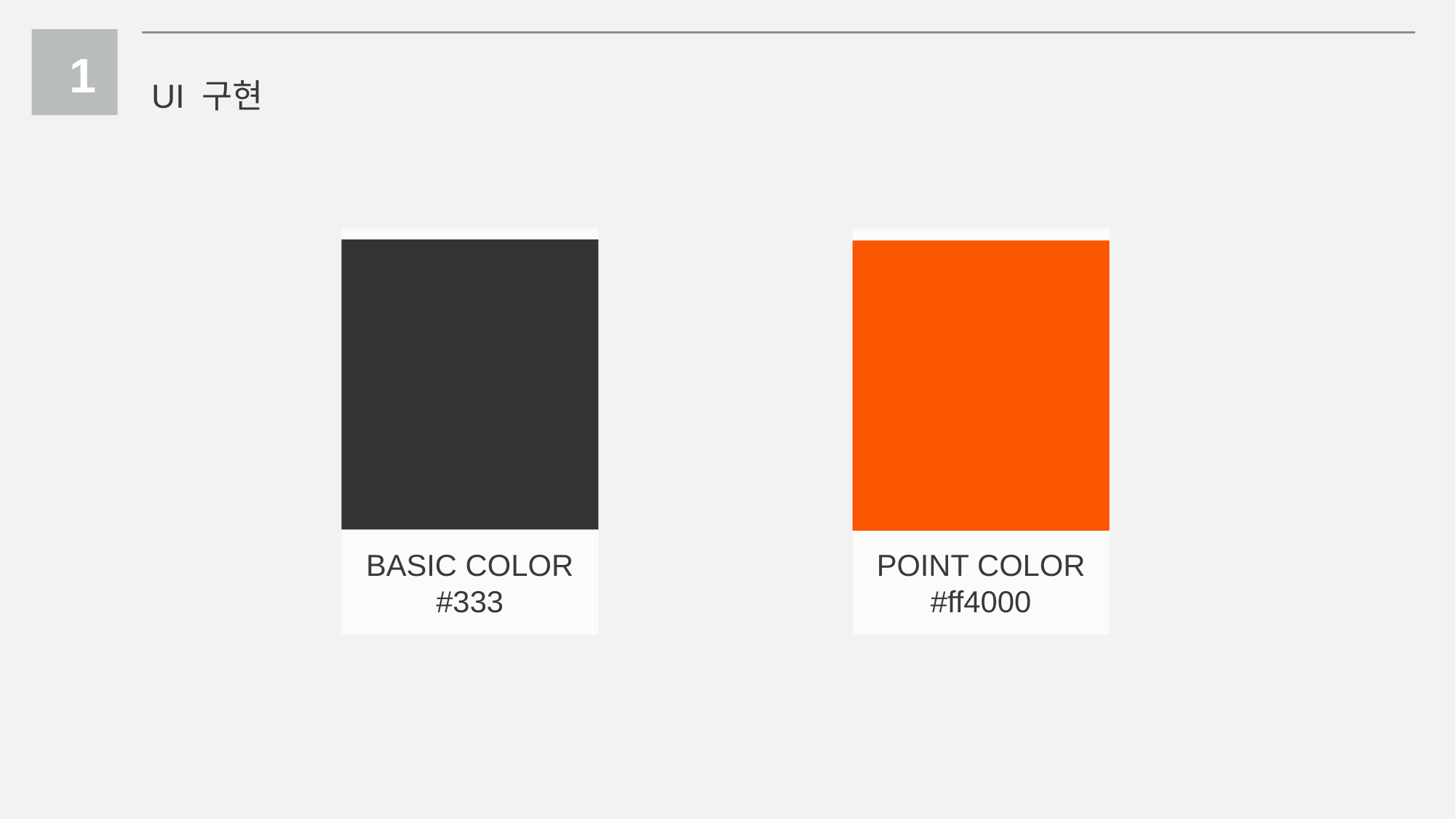

1
UI 구현

BASIC COLOR
#333
POINT COLOR
#ff4000